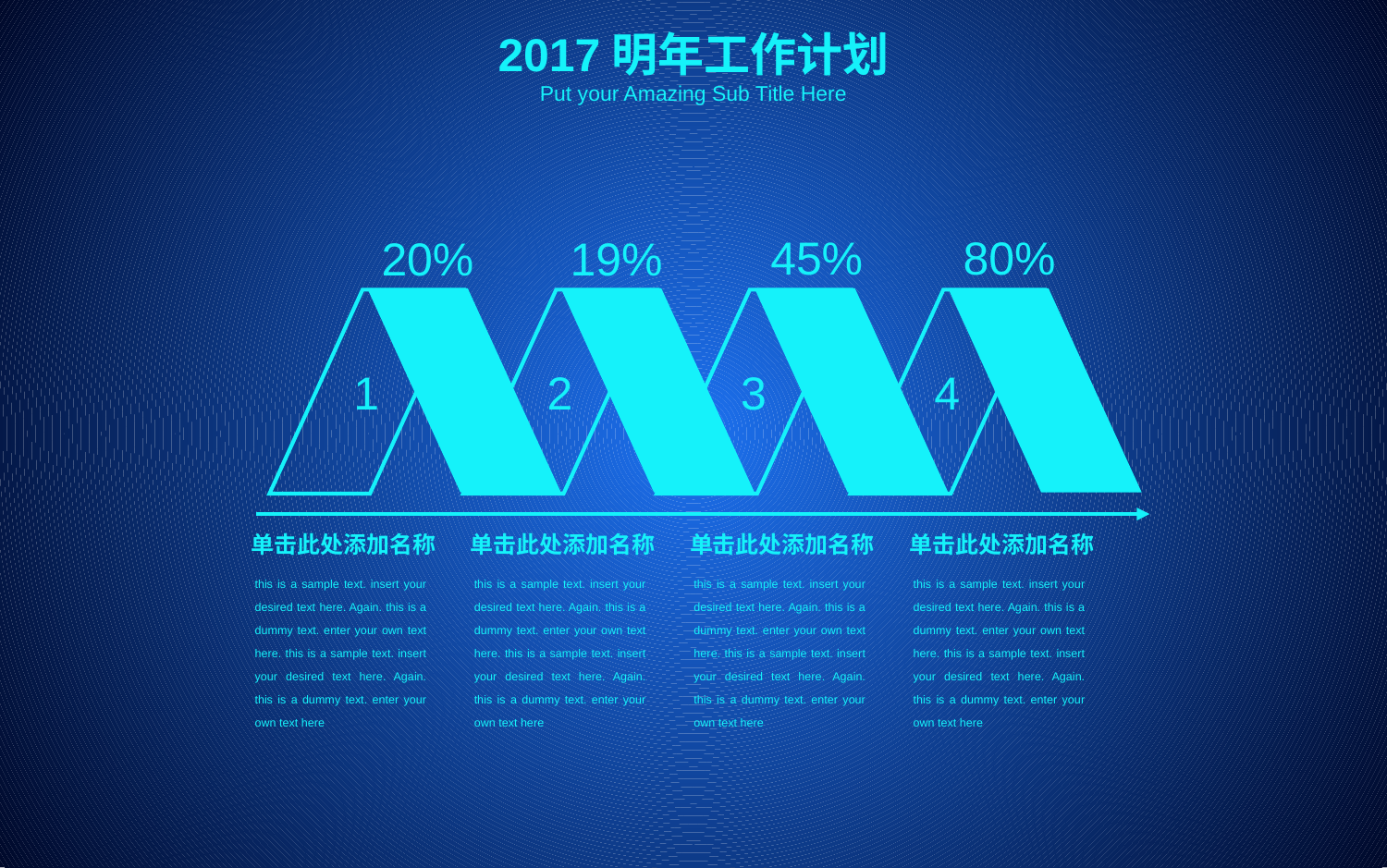

2017明年工作计划
Put your Amazing Sub Title Here
45%
80%
20%
19%

1
2
3
4
单击此处添加名称
this is a sample text. insert your desired text here. Again. this is a dummy text. enter your own text here. this is a sample text. insert your desired text here. Again. this is a dummy text. enter your own text here
单击此处添加名称
this is a sample text. insert your desired text here. Again. this is a dummy text. enter your own text here. this is a sample text. insert your desired text here. Again. this is a dummy text. enter your own text here
单击此处添加名称
this is a sample text. insert your desired text here. Again. this is a dummy text. enter your own text here. this is a sample text. insert your desired text here. Again. this is a dummy text. enter your own text here
单击此处添加名称
this is a sample text. insert your desired text here. Again. this is a dummy text. enter your own text here. this is a sample text. insert your desired text here. Again. this is a dummy text. enter your own text here